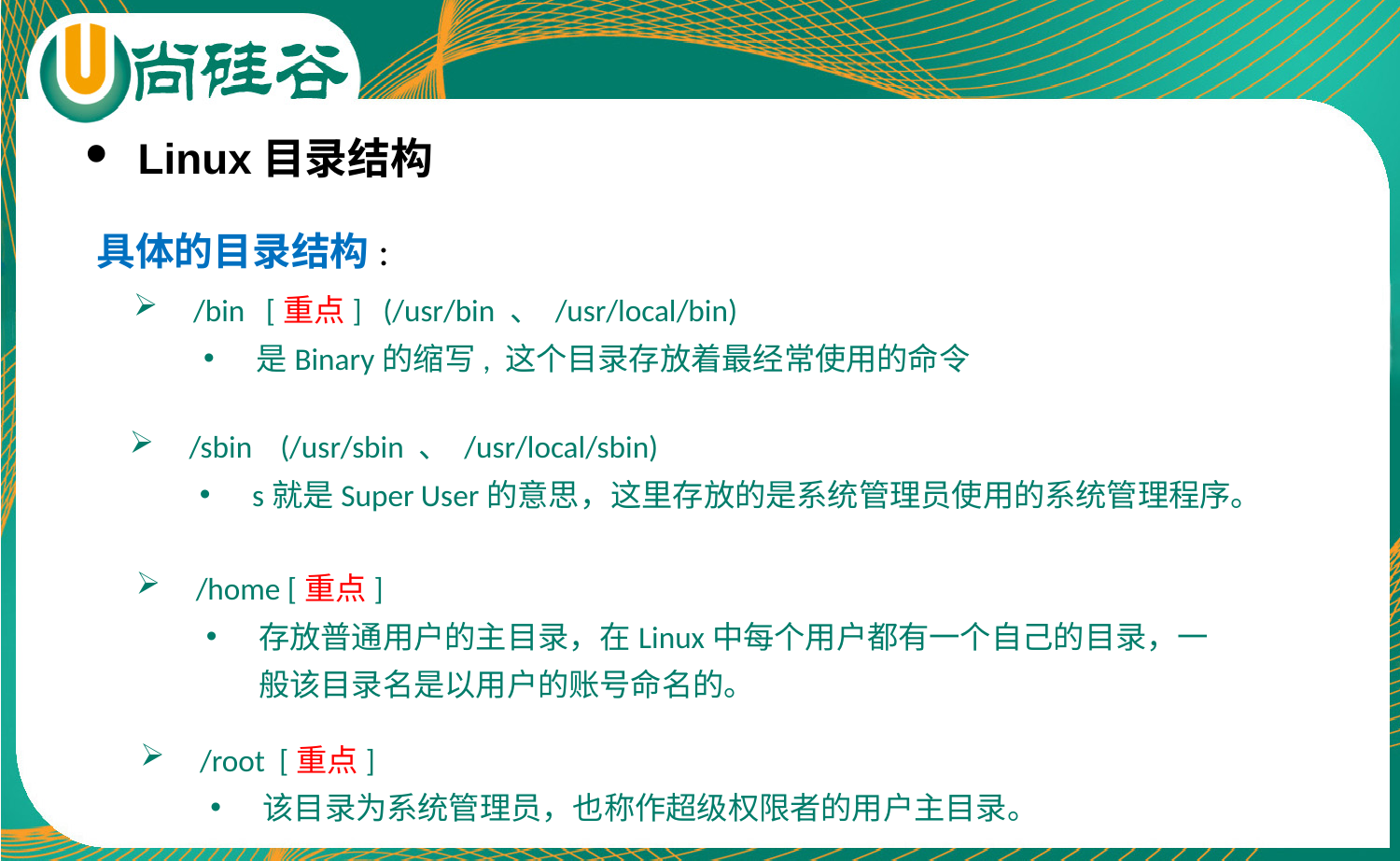

Linux目录结构
具体的目录结构:
 /bin   [重点]   (/usr/bin 、 /usr/local/bin)
是Binary的缩写, 这个目录存放着最经常使用的命令
 /sbin    (/usr/sbin 、 /usr/local/sbin)
s就是Super User的意思，这里存放的是系统管理员使用的系统管理程序。
 /home [重点]
存放普通用户的主目录，在Linux中每个用户都有一个自己的目录，一般该目录名是以用户的账号命名的。
 /root  [重点]
该目录为系统管理员，也称作超级权限者的用户主目录。